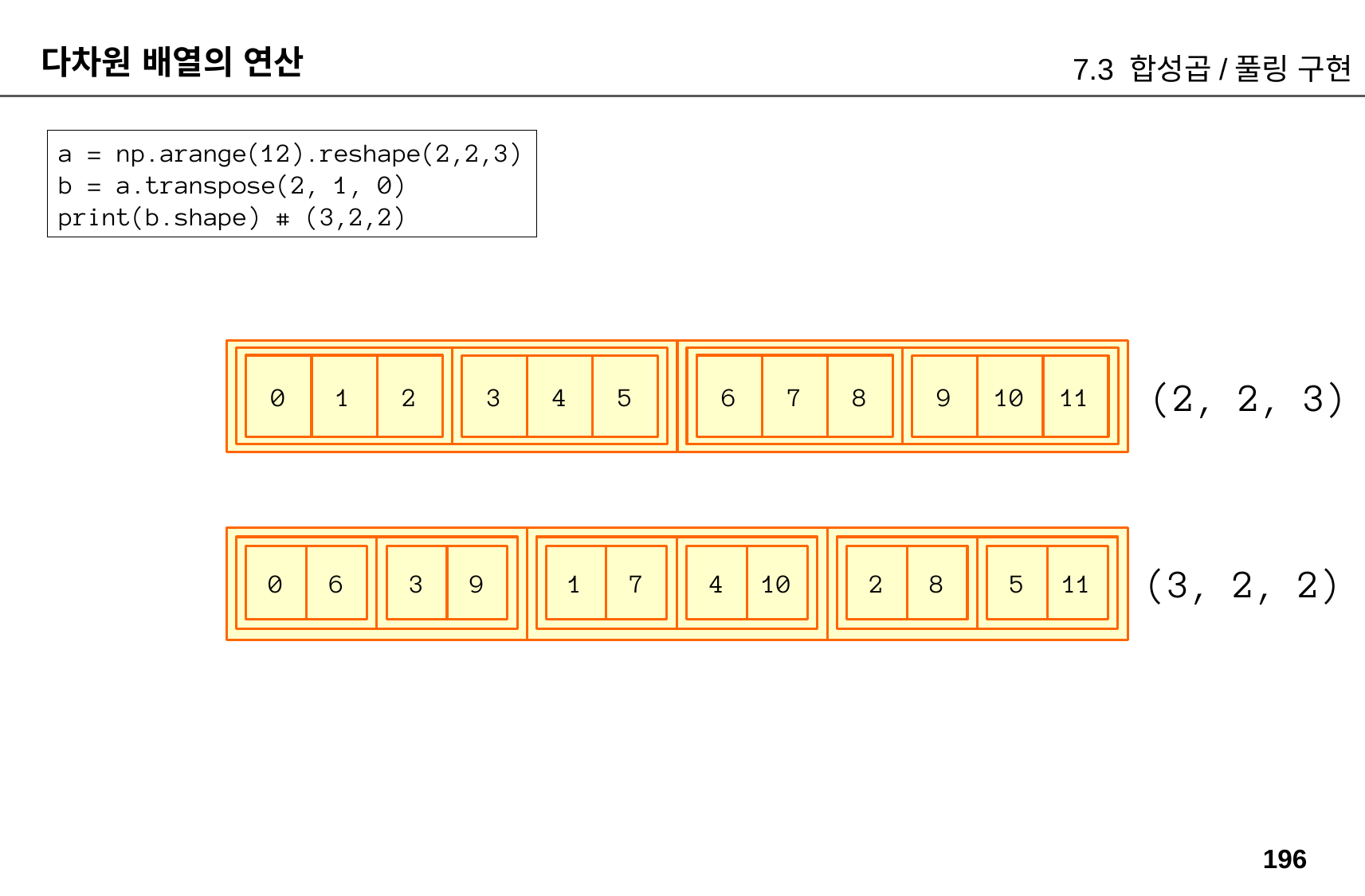

다차원 배열의 연산
7.3 합성곱/풀링 구현
a = np.arange(12).reshape(2,2,3)
b = a.transpose(2, 1, 0)
print(b.shape) # (3,2,2)

0
1
2
6
7
8
3
4
5
9
10
11
(2, 2, 3)

0
6
1
7
2
8
3
9
4
10
5
11
(3, 2, 2)